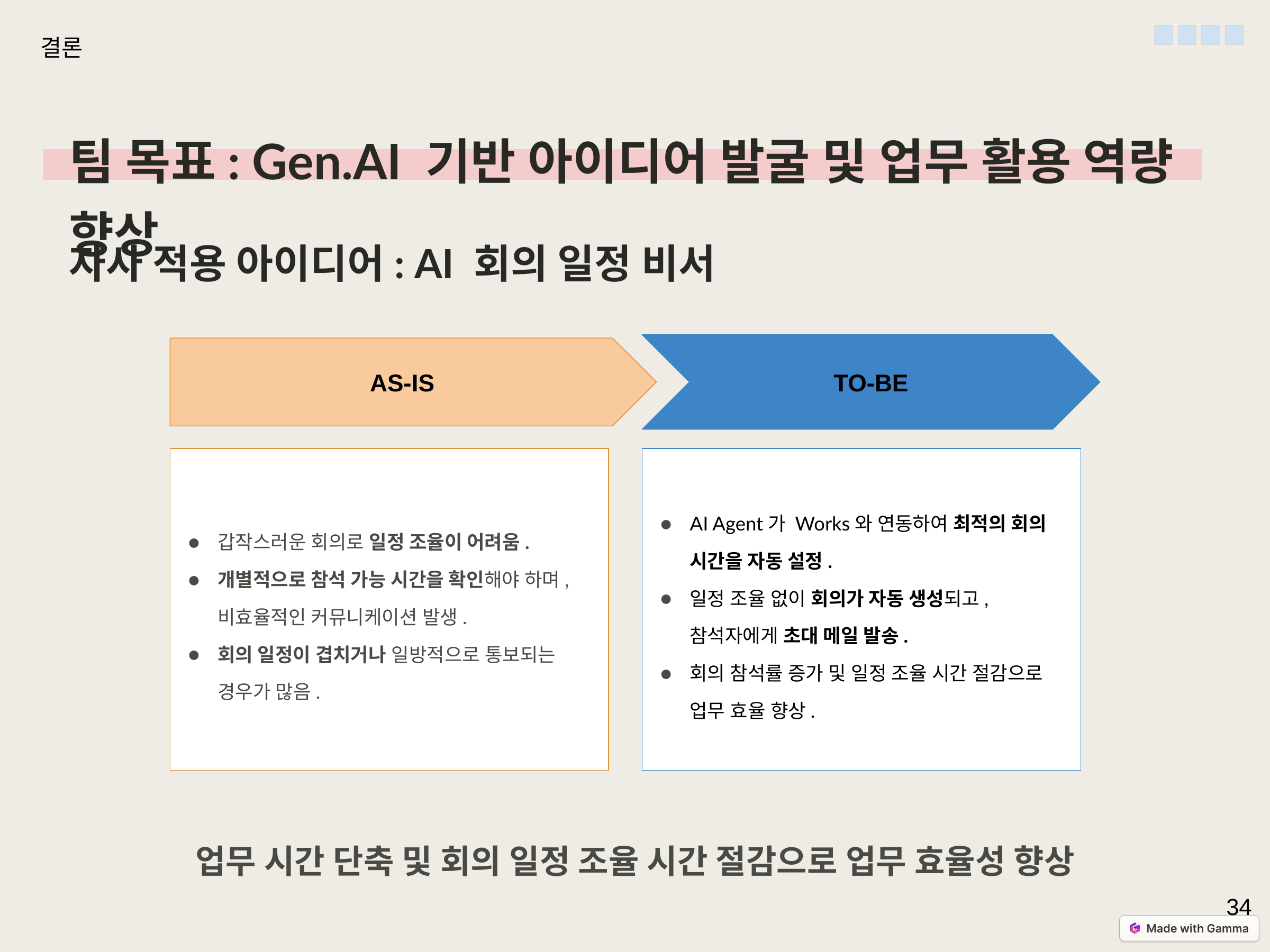

결론

팀 목표: Gen.AI 기반 아이디어 발굴 및 업무 활용 역량 향상

자사 적용 아이디어: AI 회의 일정 비서
TO-BE
AS-IS
갑작스러운 회의로 일정 조율이 어려움.
개별적으로 참석 가능 시간을 확인해야 하며, 비효율적인 커뮤니케이션 발생.
회의 일정이 겹치거나 일방적으로 통보되는 경우가 많음.
AI Agent가 Works와 연동하여 최적의 회의 시간을 자동 설정.
일정 조율 없이 회의가 자동 생성되고, 참석자에게 초대 메일 발송.
회의 참석률 증가 및 일정 조율 시간 절감으로 업무 효율 향상.
업무 시간 단축 및 회의 일정 조율 시간 절감으로 업무 효율성 향상
34